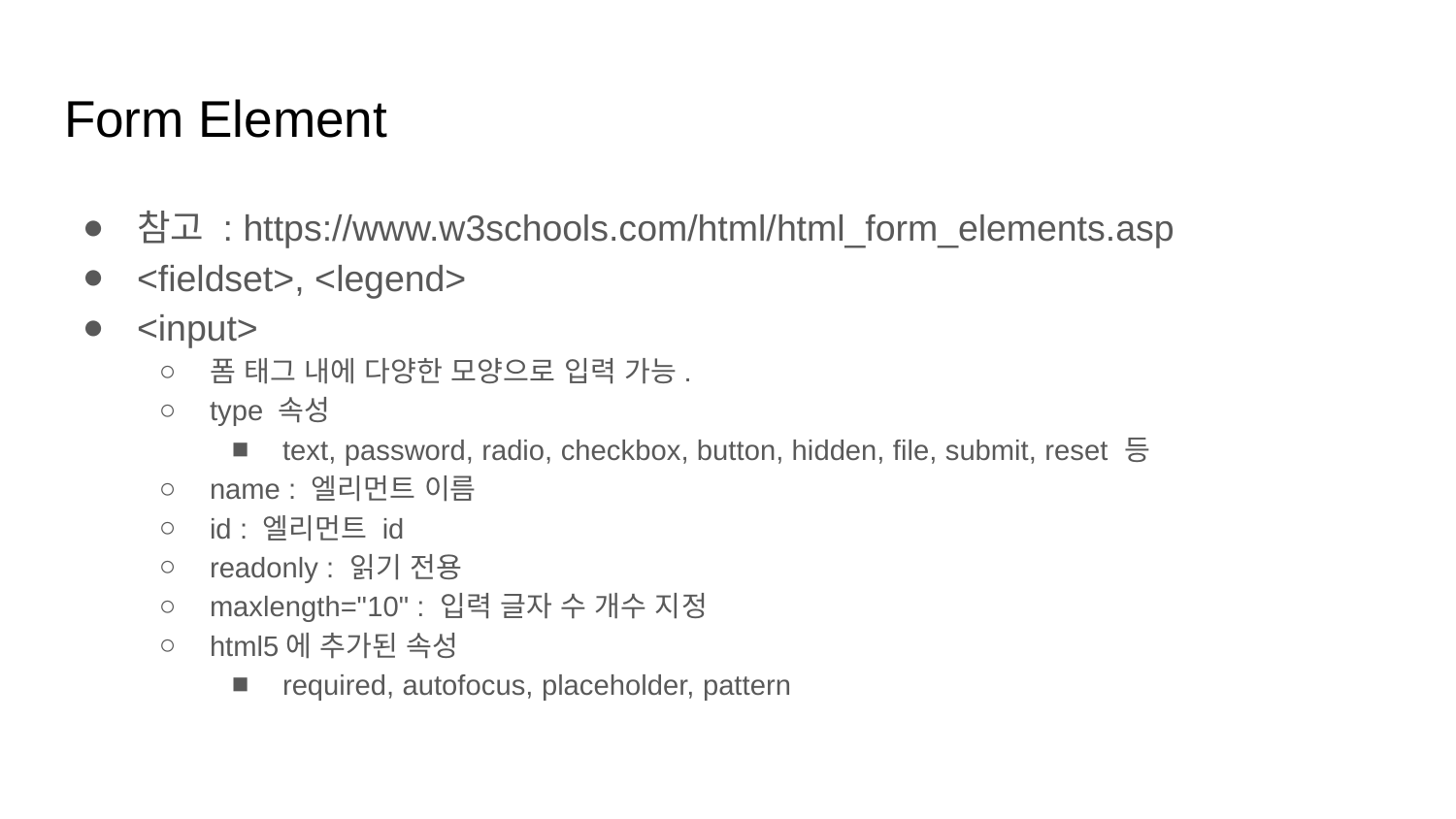

# Form Element
참고 : https://www.w3schools.com/html/html_form_elements.asp
<fieldset>, <legend>
<input>
폼 태그 내에 다양한 모양으로 입력 가능.
type 속성
text, password, radio, checkbox, button, hidden, file, submit, reset 등
name : 엘리먼트 이름
id : 엘리먼트 id
readonly : 읽기 전용
maxlength="10" : 입력 글자 수 개수 지정
html5에 추가된 속성
required, autofocus, placeholder, pattern